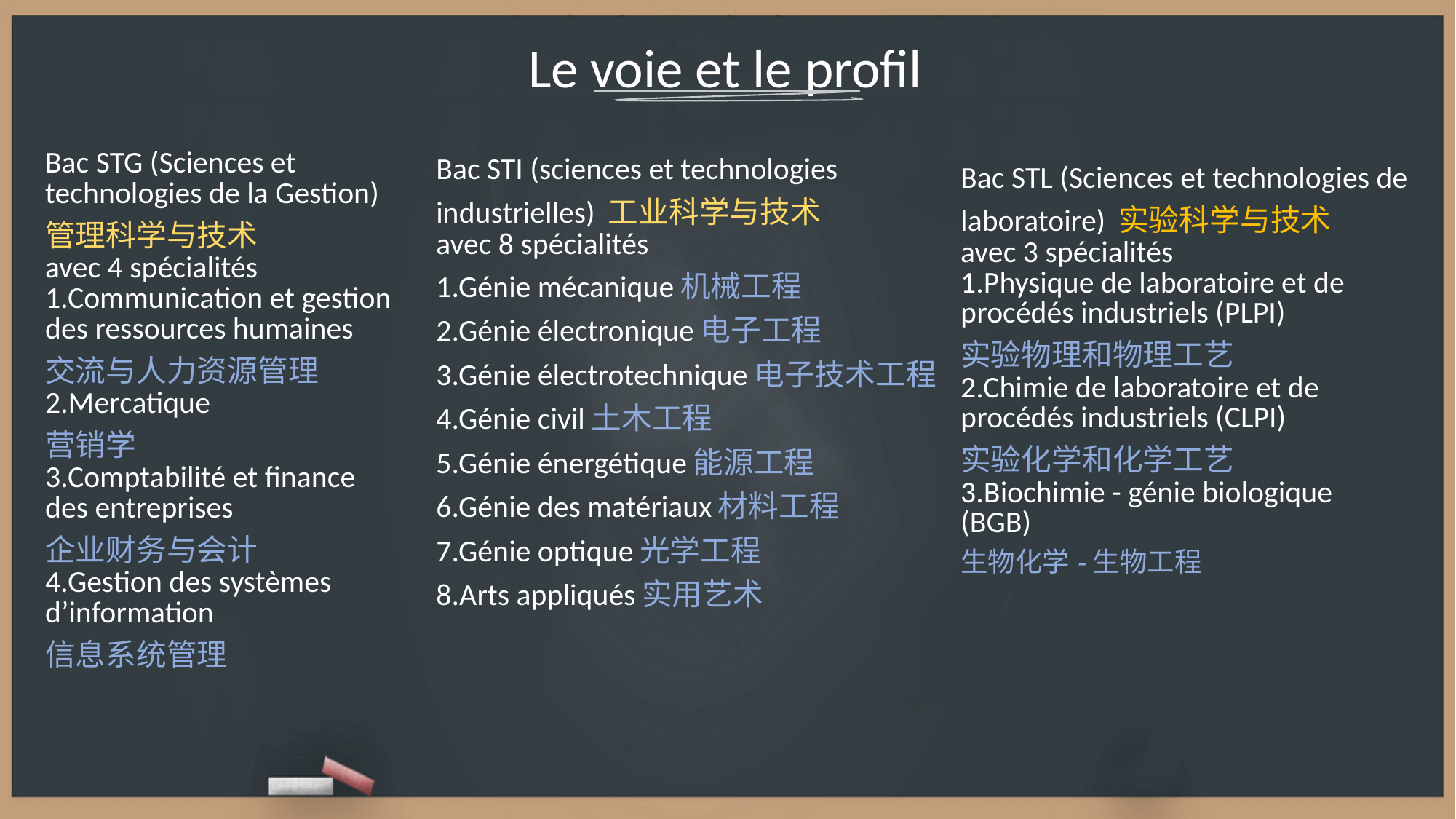

Le voie et le profil

|  |
| --- |
| Bac STG (Sciences et technologies de la Gestion) 管理科学与技术 avec 4 spécialités 1.Communication et gestion des ressources humaines 交流与人力资源管理 2.Mercatique 营销学 3.Comptabilité et finance des entreprises 企业财务与会计 4.Gestion des systèmes d’information 信息系统管理 |
| --- |
| Bac STI (sciences et technologies industrielles) 工业科学与技术 avec 8 spécialités 1.Génie mécanique机械工程 2.Génie électronique电子工程 3.Génie électrotechnique电子技术工程 4.Génie civil土木工程 5.Génie énergétique能源工程 6.Génie des matériaux材料工程 7.Génie optique光学工程 8.Arts appliqués实用艺术 |
| --- |
| Bac STL (Sciences et technologies de laboratoire) 实验科学与技术 avec 3 spécialités 1.Physique de laboratoire et de procédés industriels (PLPI) 实验物理和物理工艺 2.Chimie de laboratoire et de procédés industriels (CLPI) 实验化学和化学工艺 3.Biochimie - génie biologique (BGB) 生物化学-生物工程 |
| --- |
|  |
| --- |